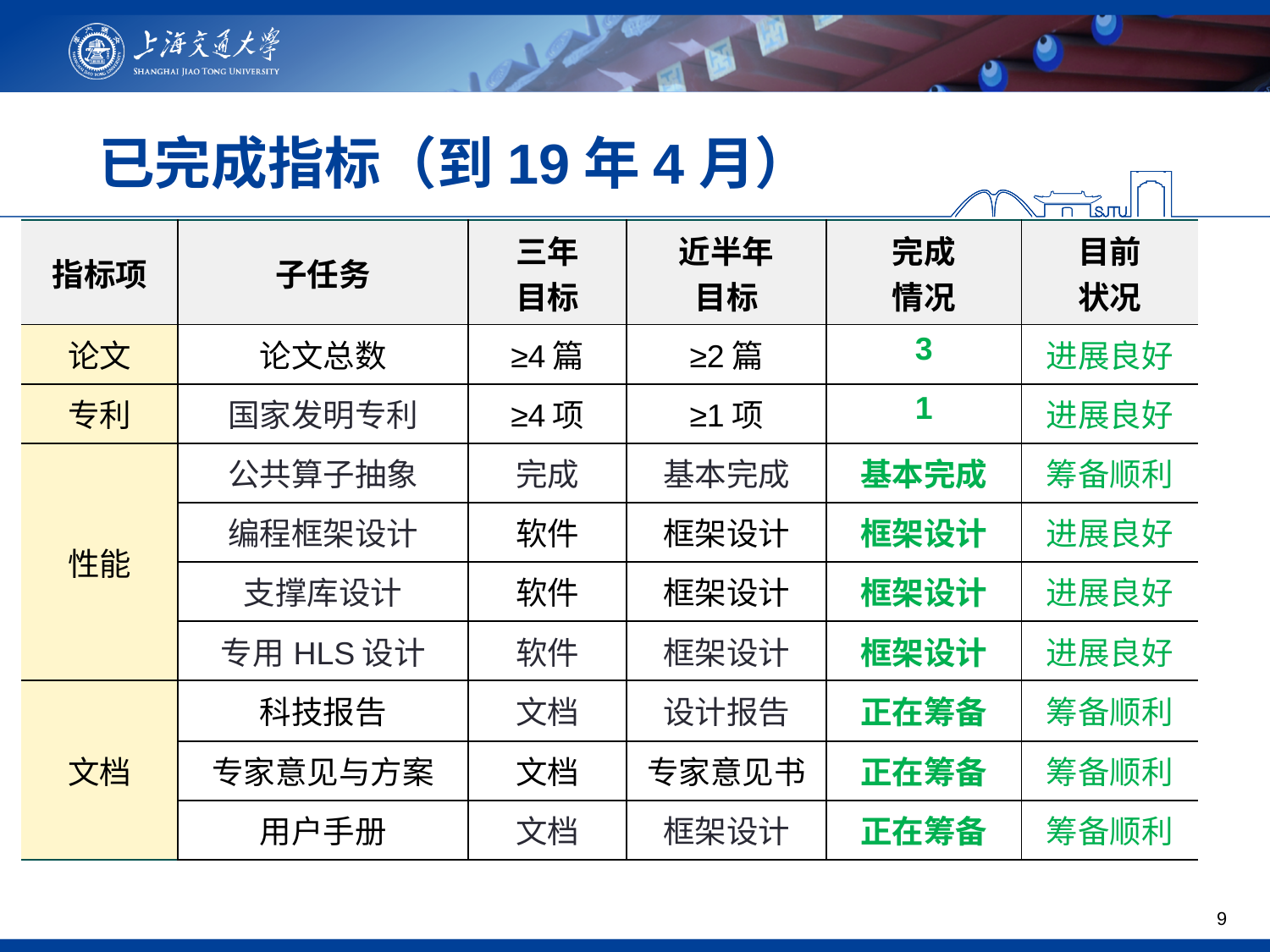

# 已完成指标（到19年4月）
| 指标项 | 子任务 | 三年 目标 | 近半年 目标 | 完成 情况 | 目前 状况 |
| --- | --- | --- | --- | --- | --- |
| 论文 | 论文总数 | ≥4篇 | ≥2篇 | 3 | 进展良好 |
| 专利 | 国家发明专利 | ≥4项 | ≥1项 | 1 | 进展良好 |
| 性能 | 公共算子抽象 | 完成 | 基本完成 | 基本完成 | 筹备顺利 |
|  | 编程框架设计 | 软件 | 框架设计 | 框架设计 | 进展良好 |
|  | 支撑库设计 | 软件 | 框架设计 | 框架设计 | 进展良好 |
|  | 专用HLS设计 | 软件 | 框架设计 | 框架设计 | 进展良好 |
| 文档 | 科技报告 | 文档 | 设计报告 | 正在筹备 | 筹备顺利 |
|  | 专家意见与方案 | 文档 | 专家意见书 | 正在筹备 | 筹备顺利 |
|  | 用户手册 | 文档 | 框架设计 | 正在筹备 | 筹备顺利 |